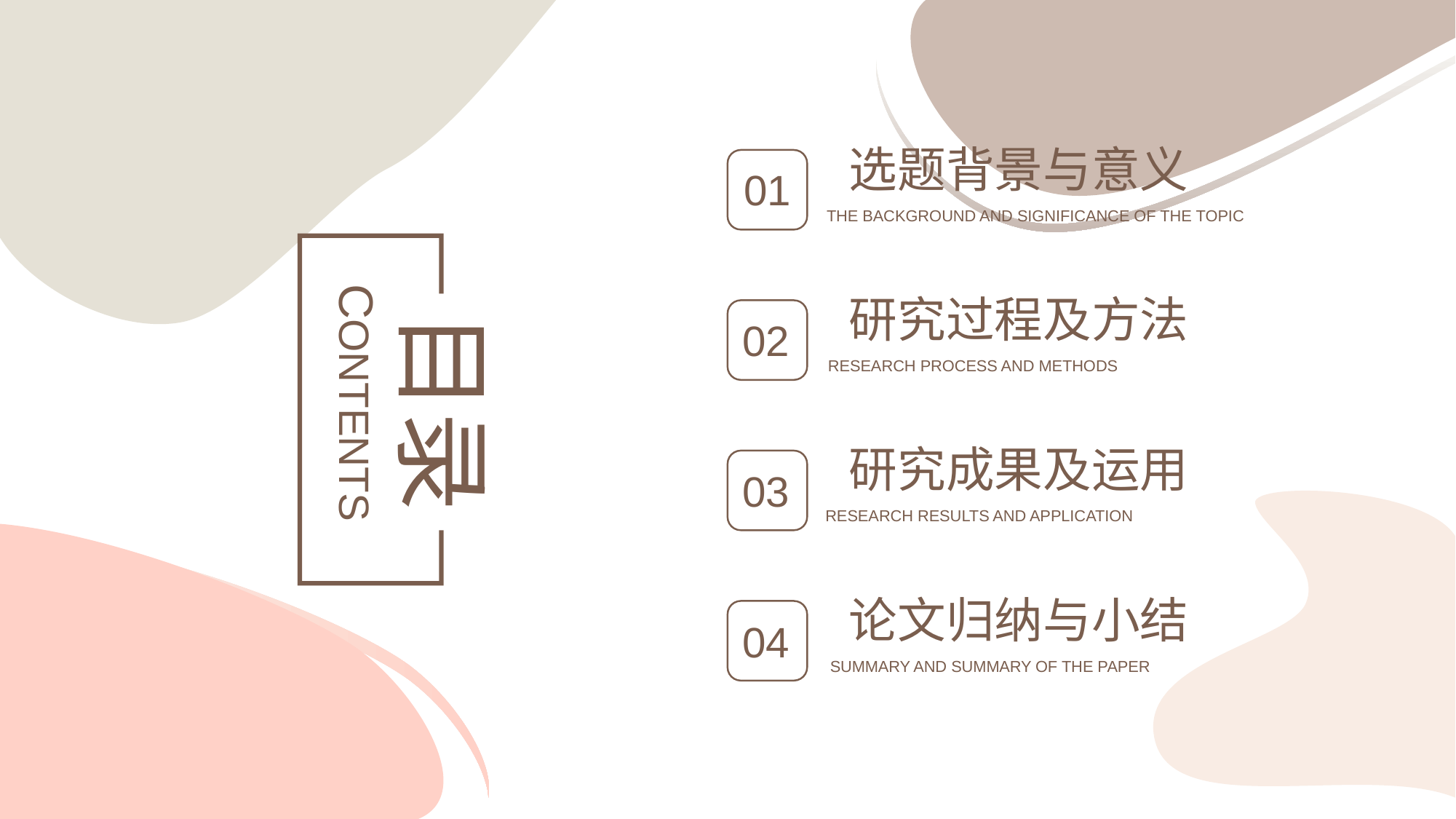

选题背景与意义

01
THE BACKGROUND AND SIGNIFICANCE OF THE TOPIC

目录
CONTENTS
研究过程及方法

02
RESEARCH PROCESS AND METHODS
研究成果及运用

03
RESEARCH RESULTS AND APPLICATION
论文归纳与小结

04
SUMMARY AND SUMMARY OF THE PAPER